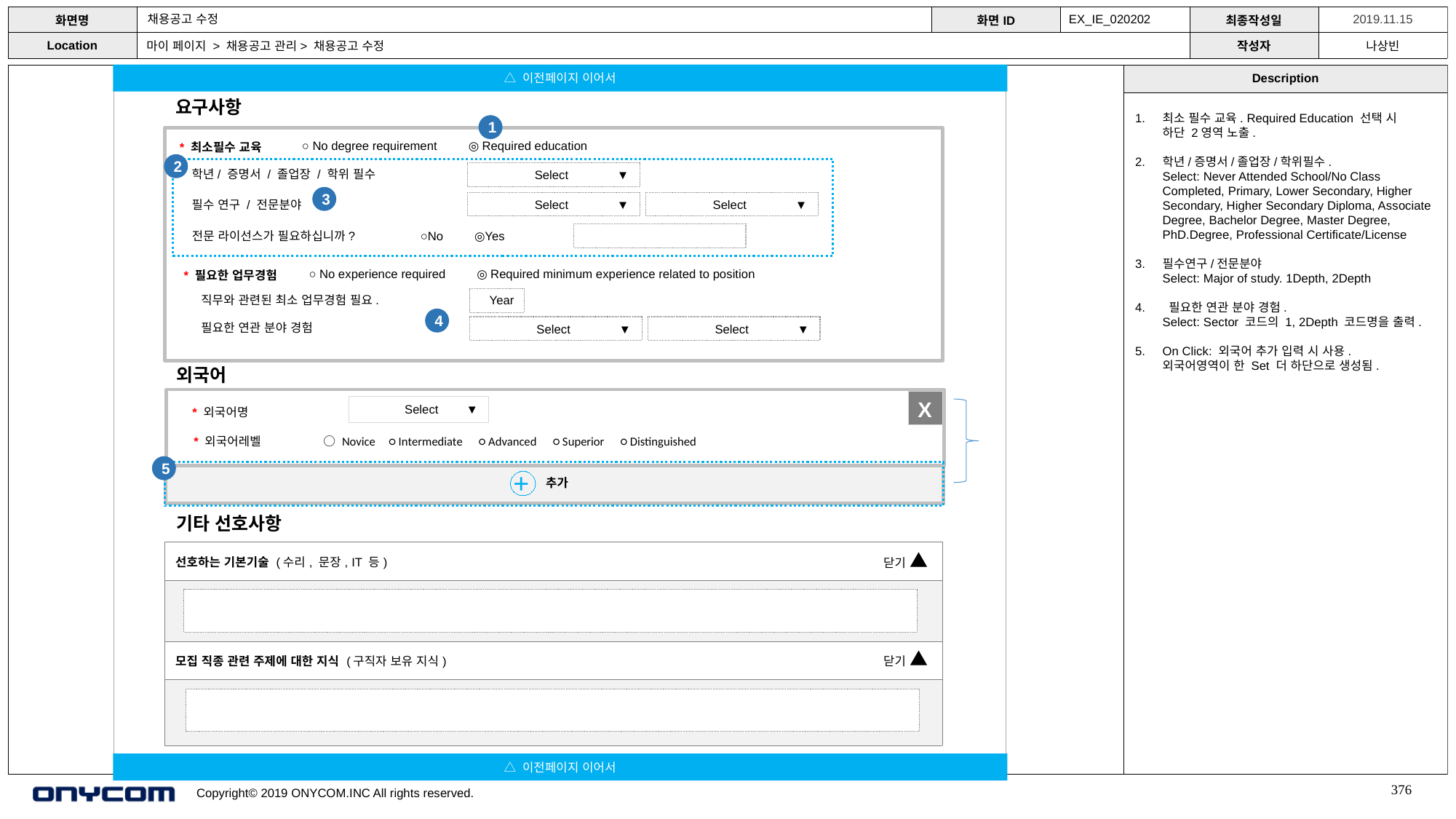

채용공고 수정
EX_IE_020202
마이 페이지 > 채용공고 관리> 채용공고 수정
△ 이전페이지 이어서
요구사항
최소 필수 교육. Required Education 선택 시
하단 2영역 노출.

학년/증명서/졸업장/학위필수.
Select: Never Attended School/No Class Completed, Primary, Lower Secondary, Higher Secondary, Higher Secondary Diploma, Associate Degree, Bachelor Degree, Master Degree, PhD.Degree, Professional Certificate/License

필수연구/전문분야
Select: Major of study. 1Depth, 2Depth

 필요한 연관 분야 경험.
Select: Sector 코드의 1, 2Depth 코드명을 출력.

On Click: 외국어 추가 입력 시 사용.
외국어영역이 한 Set 더 하단으로 생성됨.

1

○ No degree requirement         ◎ Required education
* 최소필수 교육
2

학년/ 증명서 / 졸업장 / 학위 필수
Select              ▼
3
필수 연구 / 전문분야
Select              ▼
Select              ▼
전문 라이선스가 필요하십니까?                   ○No         ◎Yes

○ No experience required         ◎ Required minimum experience related to position
* 필요한 업무경험
직무와 관련된 최소 업무경험 필요.                                Year

4
필요한 연관 분야 경험
Select              ▼
Select              ▼
외국어

X

Select        ▼

* 외국어명
* 외국어레벨                  ○ Novice     ○ Intermediate      ○ Advanced      ○ Superior      ○ Distinguished
5
+

추가
기타 선호사항
| 선호하는 기본기술 (수리, 문장, IT 등) |
| --- |
|  |
| 모집 직종 관련 주제에 대한 지식 (구직자 보유 지식) |
|  |
닫기 ▲

닫기 ▲

△ 이전페이지 이어서
376